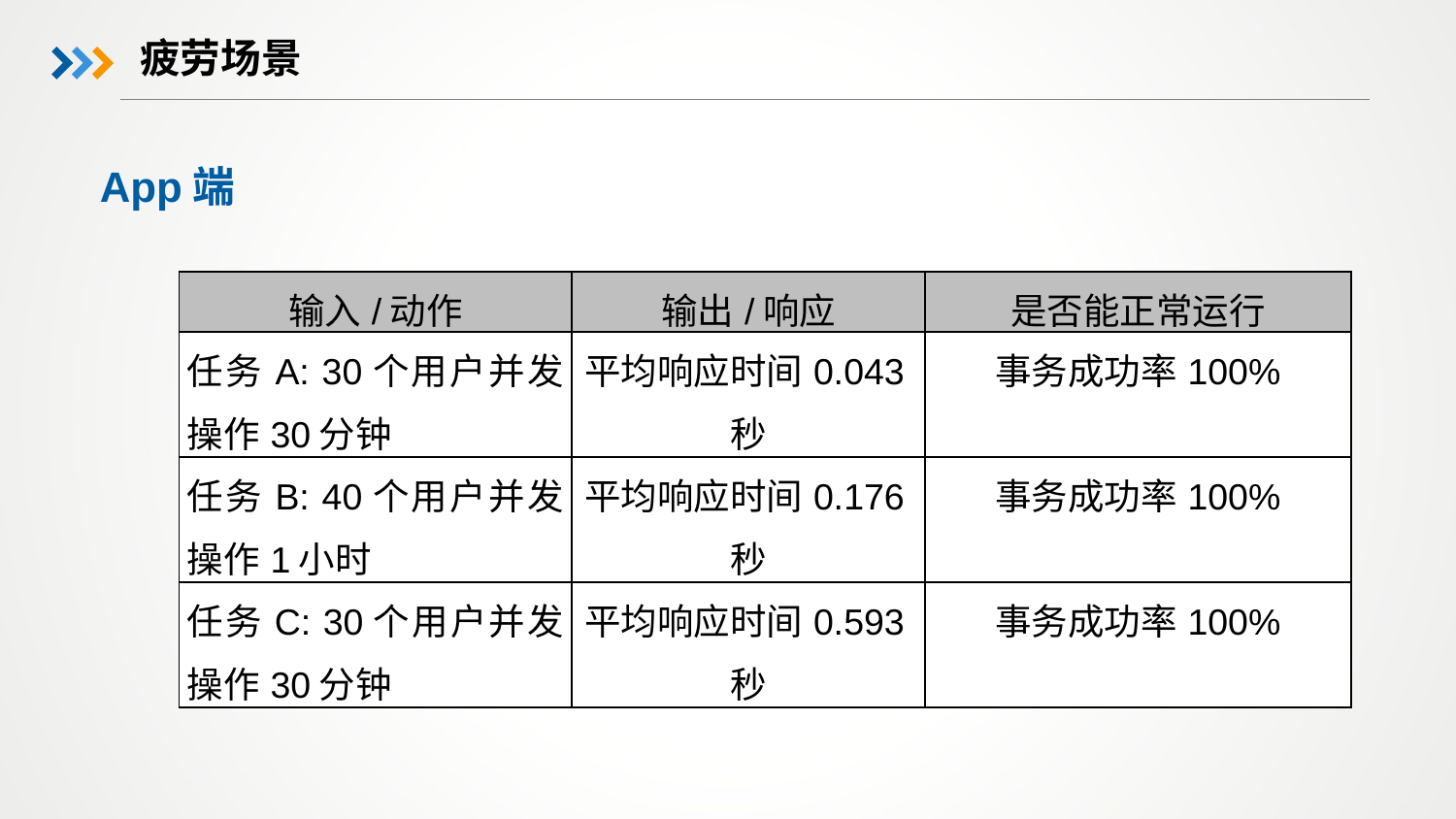

疲劳场景
App端
| 输入/动作 | 输出/响应 | 是否能正常运行 |
| --- | --- | --- |
| 任务A: 30个用户并发操作30分钟 | 平均响应时间0.043秒 | 事务成功率100% |
| 任务B: 40个用户并发操作1小时 | 平均响应时间0.176秒 | 事务成功率100% |
| 任务C: 30个用户并发操作30分钟 | 平均响应时间0.593秒 | 事务成功率100% |